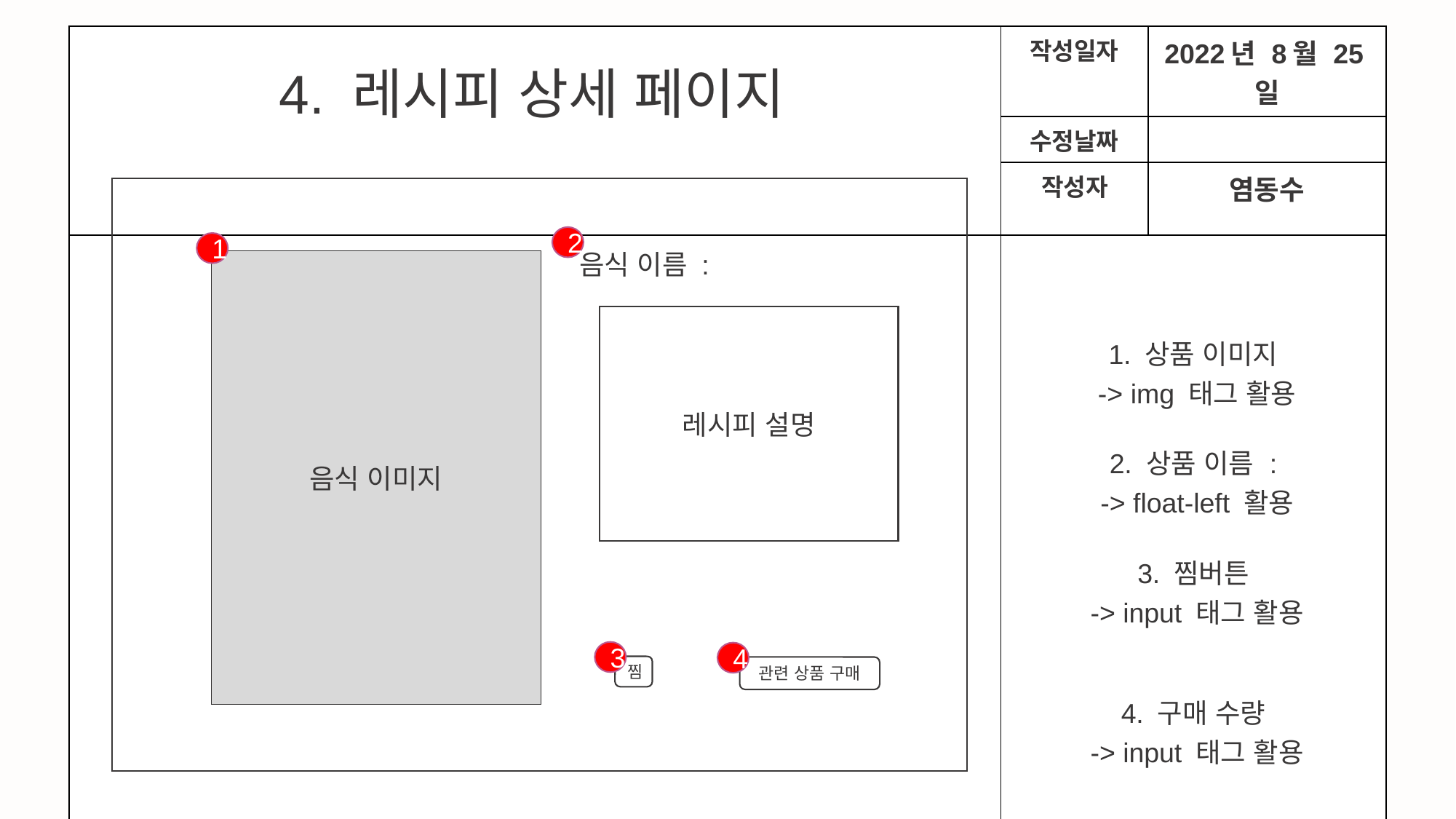

|  | 작성일자 | 2022년 8월 25일 |
| --- | --- | --- |
|  | 수정날짜 |  |
|  | 작성자 | 염동수 |
|  | 1. 상품 이미지 -> img 태그 활용 2. 상품 이름 : -> float-left 활용 3. 찜버튼 -> input 태그 활용 4. 구매 수량 -> input 태그 활용 |  |
4. 레시피 상세 페이지

2
1
음식 이름 :
음식 이미지
레시피 설명

3
4
찜
관련 상품 구매